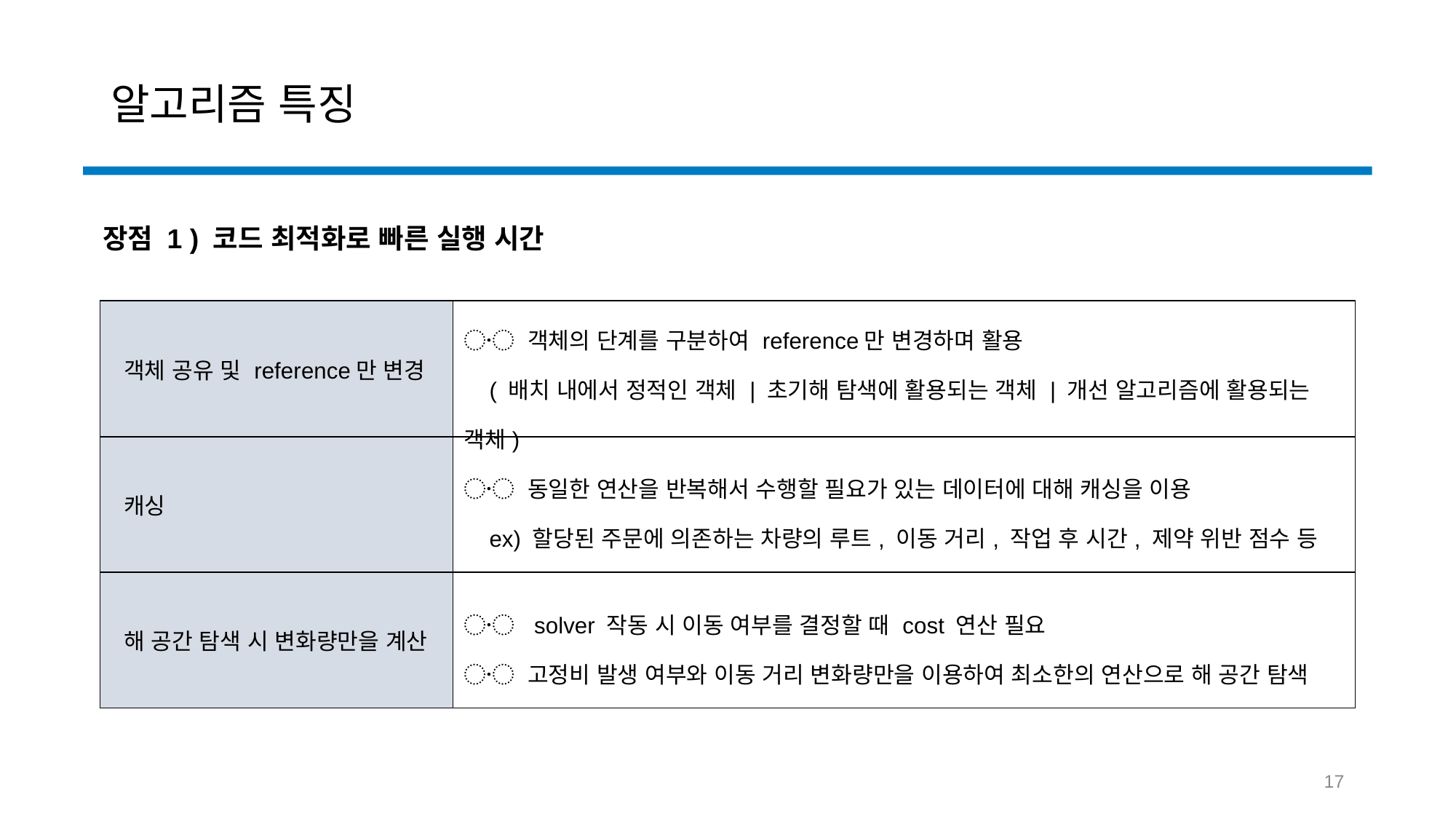

# 알고리즘 특징

장점 1 ) 코드 최적화로 빠른 실행 시간
| 객체 공유 및 reference만 변경 | 〮 객체의 단계를 구분하여 reference만 변경하며 활용 ( 배치 내에서 정적인 객체 | 초기해 탐색에 활용되는 객체 | 개선 알고리즘에 활용되는 객체) |
| --- | --- |
| 캐싱 | 〮 동일한 연산을 반복해서 수행할 필요가 있는 데이터에 대해 캐싱을 이용 ex) 할당된 주문에 의존하는 차량의 루트, 이동 거리, 작업 후 시간, 제약 위반 점수 등 |
| 해 공간 탐색 시 변화량만을 계산 | 〮 solver 작동 시 이동 여부를 결정할 때 cost 연산 필요 〮 고정비 발생 여부와 이동 거리 변화량만을 이용하여 최소한의 연산으로 해 공간 탐색 |
17